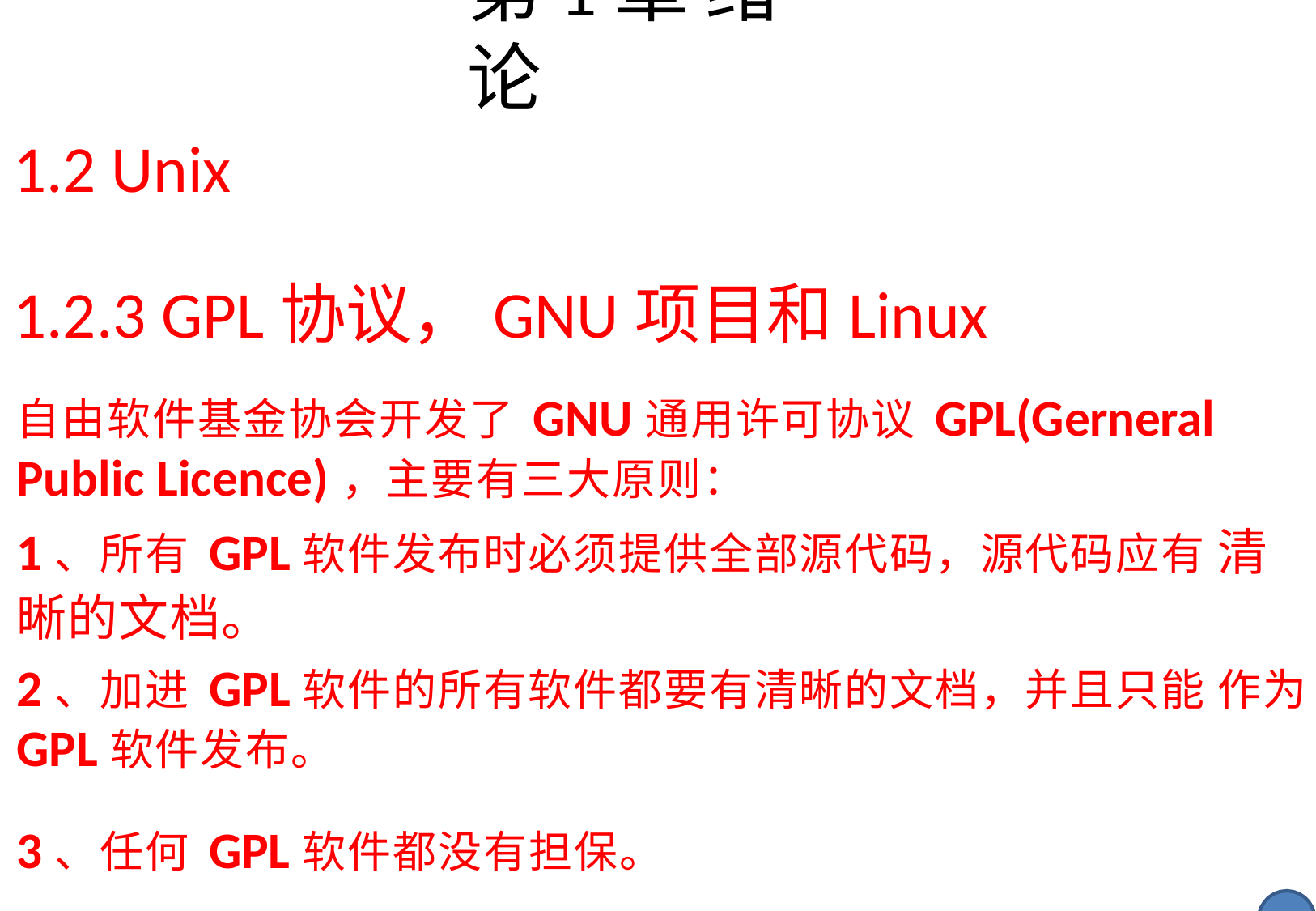

# 第1章 绪论
1.2 Unix
1.2.3 GPL协议，GNU项目和Linux
自由软件基金协会开发了GNU通用许可协议GPL(Gerneral  Public Licence)，主要有三大原则：
1、所有GPL软件发布时必须提供全部源代码，源代码应有 清晰的文档。
2、加进GPL软件的所有软件都要有清晰的文档，并且只能 作为GPL软件发布。
3、任何GPL软件都没有担保。